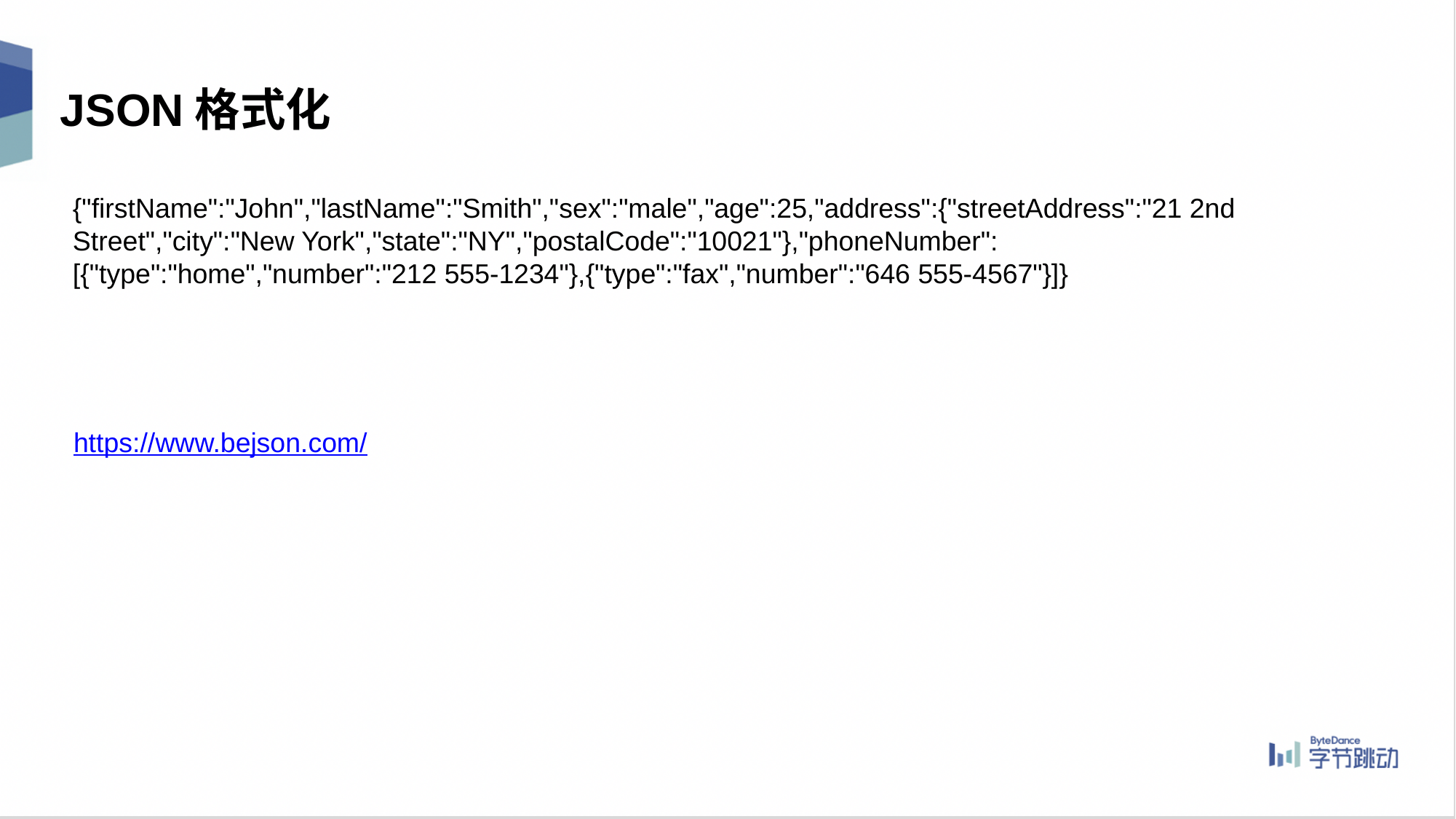

JSON格式化
{"firstName":"John","lastName":"Smith","sex":"male","age":25,"address":{"streetAddress":"21 2nd Street","city":"New York","state":"NY","postalCode":"10021"},"phoneNumber":[{"type":"home","number":"212 555-1234"},{"type":"fax","number":"646 555-4567"}]}
https://www.bejson.com/
15